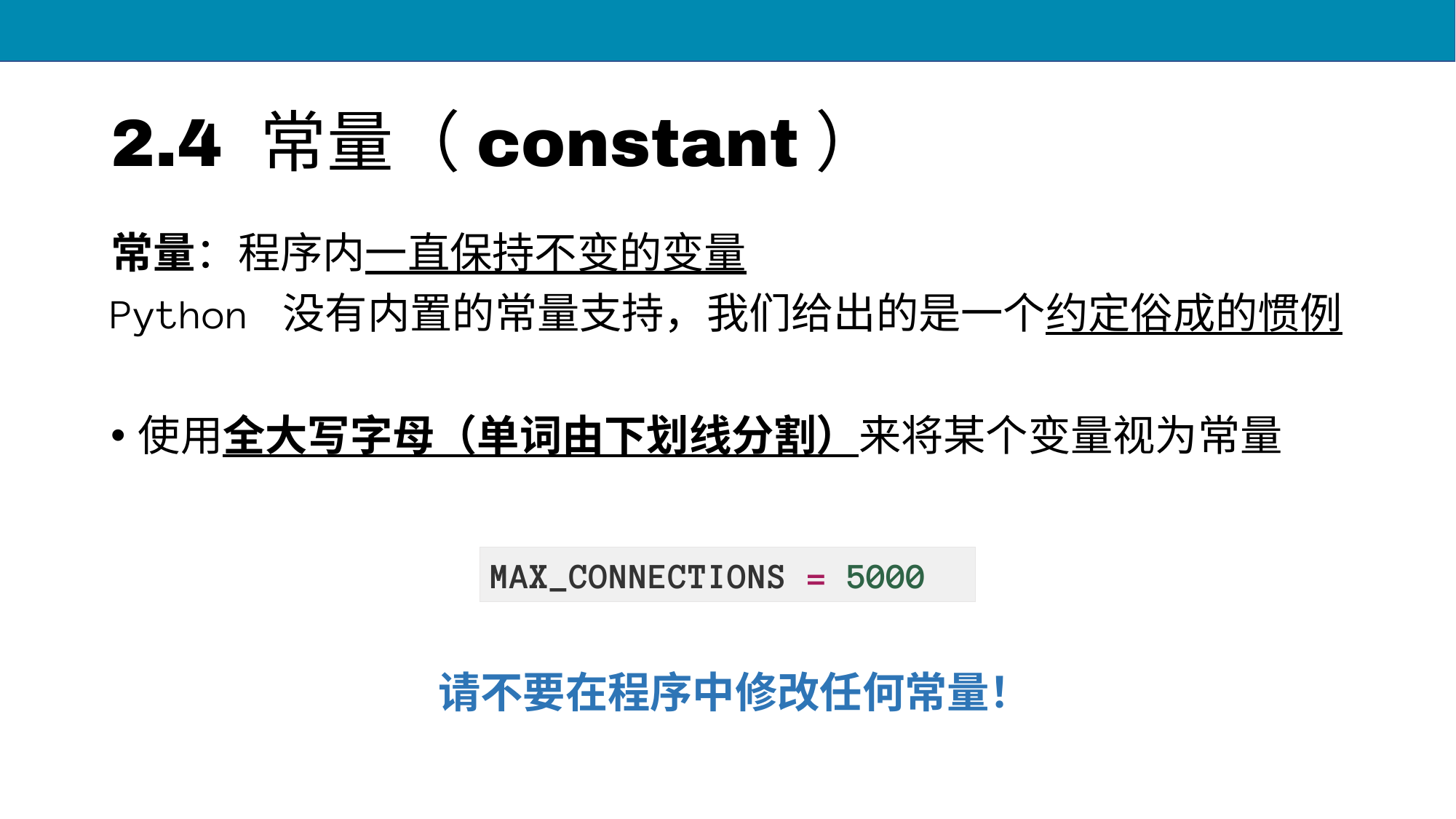

# 2.4 常量（constant）
常量：程序内一直保持不变的变量
Python 没有内置的常量支持，我们给出的是一个约定俗成的惯例

使用全大写字母（单词由下划线分割）来将某个变量视为常量
MAX_CONNECTIONS = 5000
请不要在程序中修改任何常量！